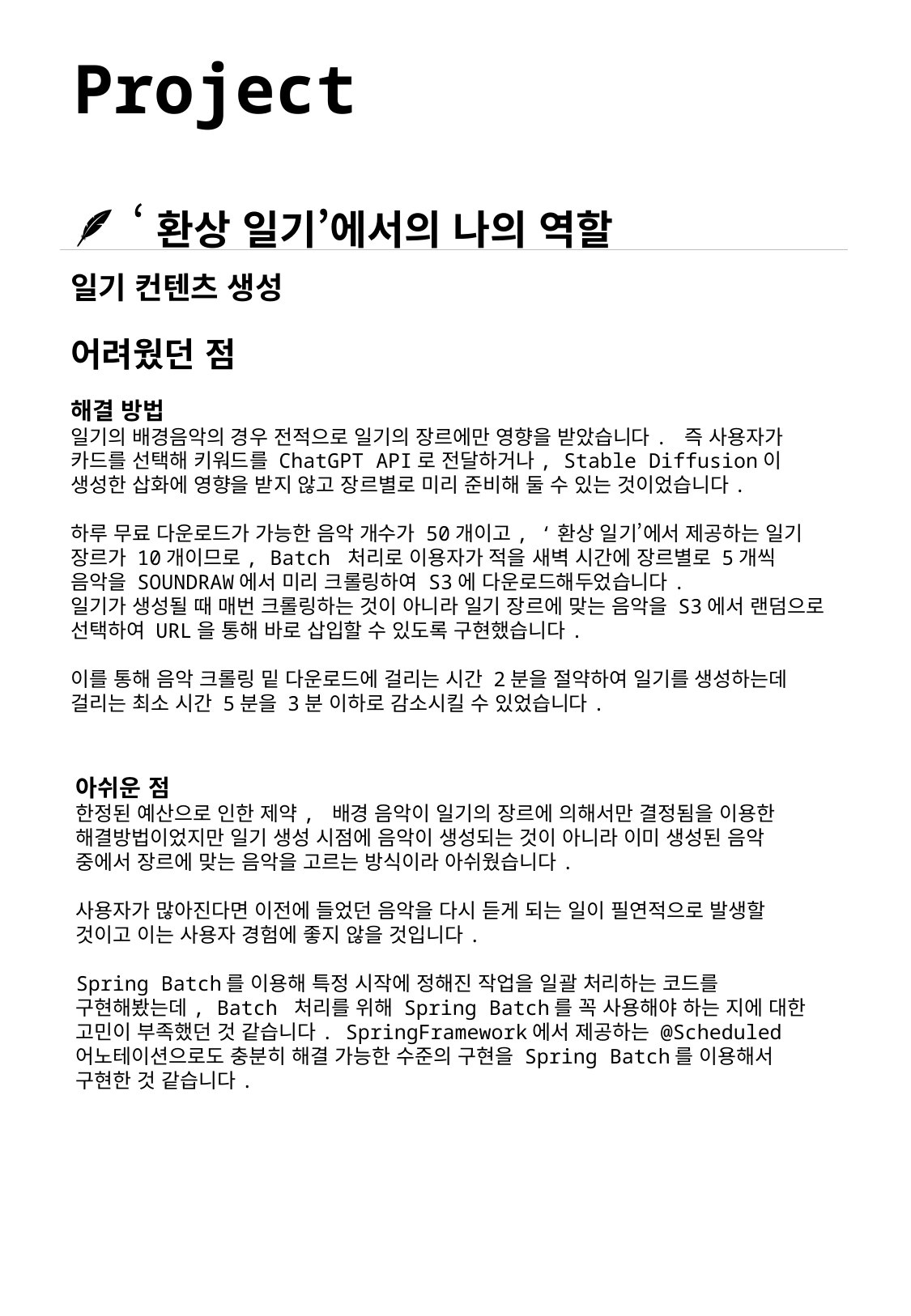

# Project
🪶 ‘환상 일기’에서의 나의 역할
일기 컨텐츠 생성

어려웠던 점

해결 방법
일기의 배경음악의 경우 전적으로 일기의 장르에만 영향을 받았습니다. 즉 사용자가 카드를 선택해 키워드를 ChatGPT API로 전달하거나, Stable Diffusion이 생성한 삽화에 영향을 받지 않고 장르별로 미리 준비해 둘 수 있는 것이었습니다.

하루 무료 다운로드가 가능한 음악 개수가 50개이고, ‘환상 일기’에서 제공하는 일기 장르가 10개이므로, Batch 처리로 이용자가 적을 새벽 시간에 장르별로 5개씩 음악을 SOUNDRAW에서 미리 크롤링하여 S3에 다운로드해두었습니다.
일기가 생성될 때 매번 크롤링하는 것이 아니라 일기 장르에 맞는 음악을 S3에서 랜덤으로 선택하여 URL을 통해 바로 삽입할 수 있도록 구현했습니다.

이를 통해 음악 크롤링 밑 다운로드에 걸리는 시간 2분을 절약하여 일기를 생성하는데 걸리는 최소 시간 5분을 3분 이하로 감소시킬 수 있었습니다.
아쉬운 점
한정된 예산으로 인한 제약, 배경 음악이 일기의 장르에 의해서만 결정됨을 이용한 해결방법이었지만 일기 생성 시점에 음악이 생성되는 것이 아니라 이미 생성된 음악 중에서 장르에 맞는 음악을 고르는 방식이라 아쉬웠습니다.

사용자가 많아진다면 이전에 들었던 음악을 다시 듣게 되는 일이 필연적으로 발생할 것이고 이는 사용자 경험에 좋지 않을 것입니다.

Spring Batch를 이용해 특정 시작에 정해진 작업을 일괄 처리하는 코드를 구현해봤는데, Batch 처리를 위해 Spring Batch를 꼭 사용해야 하는 지에 대한 고민이 부족했던 것 같습니다. SpringFramework에서 제공하는 @Scheduled 어노테이션으로도 충분히 해결 가능한 수준의 구현을 Spring Batch를 이용해서 구현한 것 같습니다.